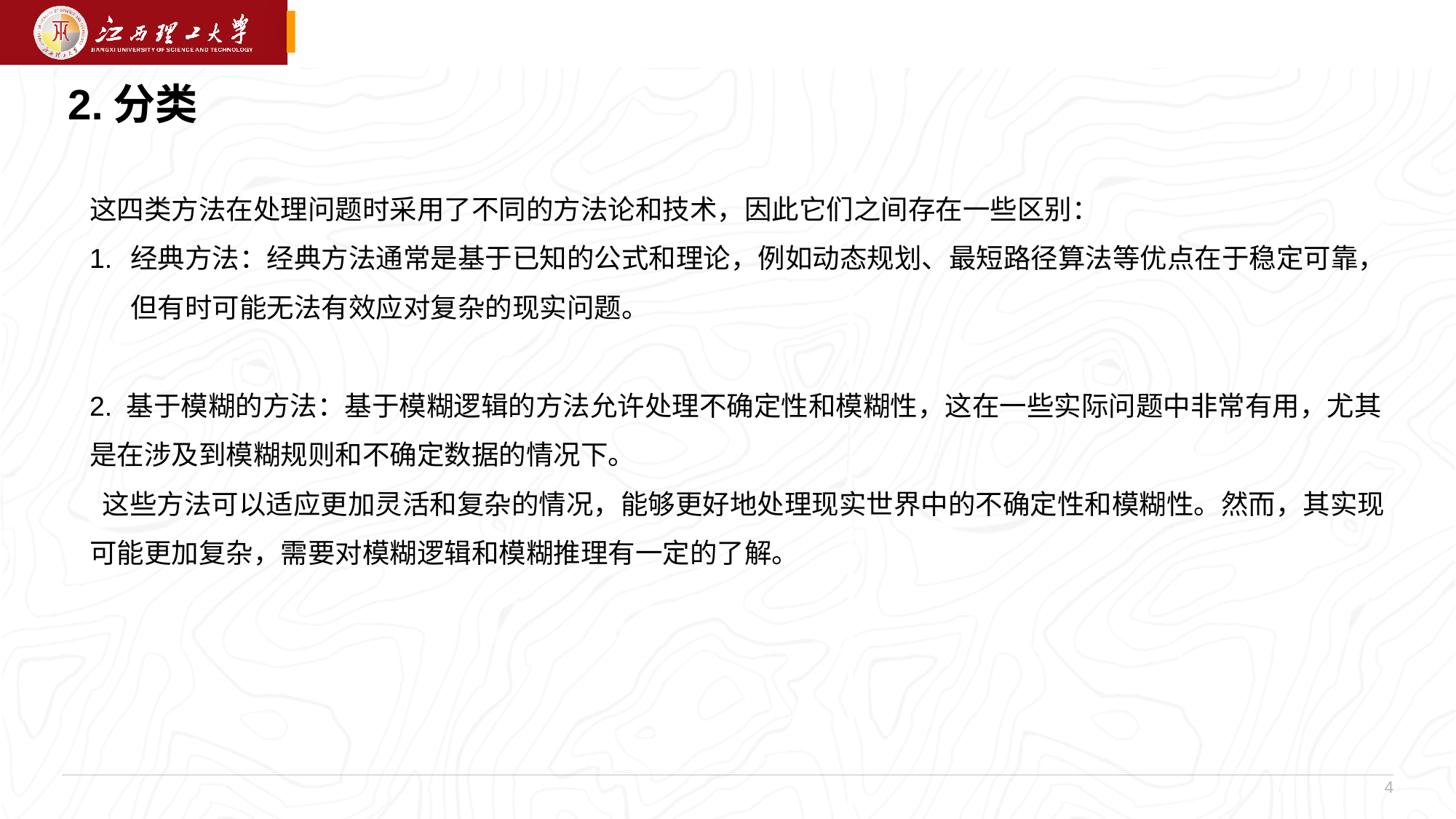

2.分类
这四类方法在处理问题时采用了不同的方法论和技术，因此它们之间存在一些区别：
经典方法：经典方法通常是基于已知的公式和理论，例如动态规划、最短路径算法等优点在于稳定可靠，但有时可能无法有效应对复杂的现实问题。

2. 基于模糊的方法：基于模糊逻辑的方法允许处理不确定性和模糊性，这在一些实际问题中非常有用，尤其是在涉及到模糊规则和不确定数据的情况下。
 这些方法可以适应更加灵活和复杂的情况，能够更好地处理现实世界中的不确定性和模糊性。然而，其实现可能更加复杂，需要对模糊逻辑和模糊推理有一定的了解。
4